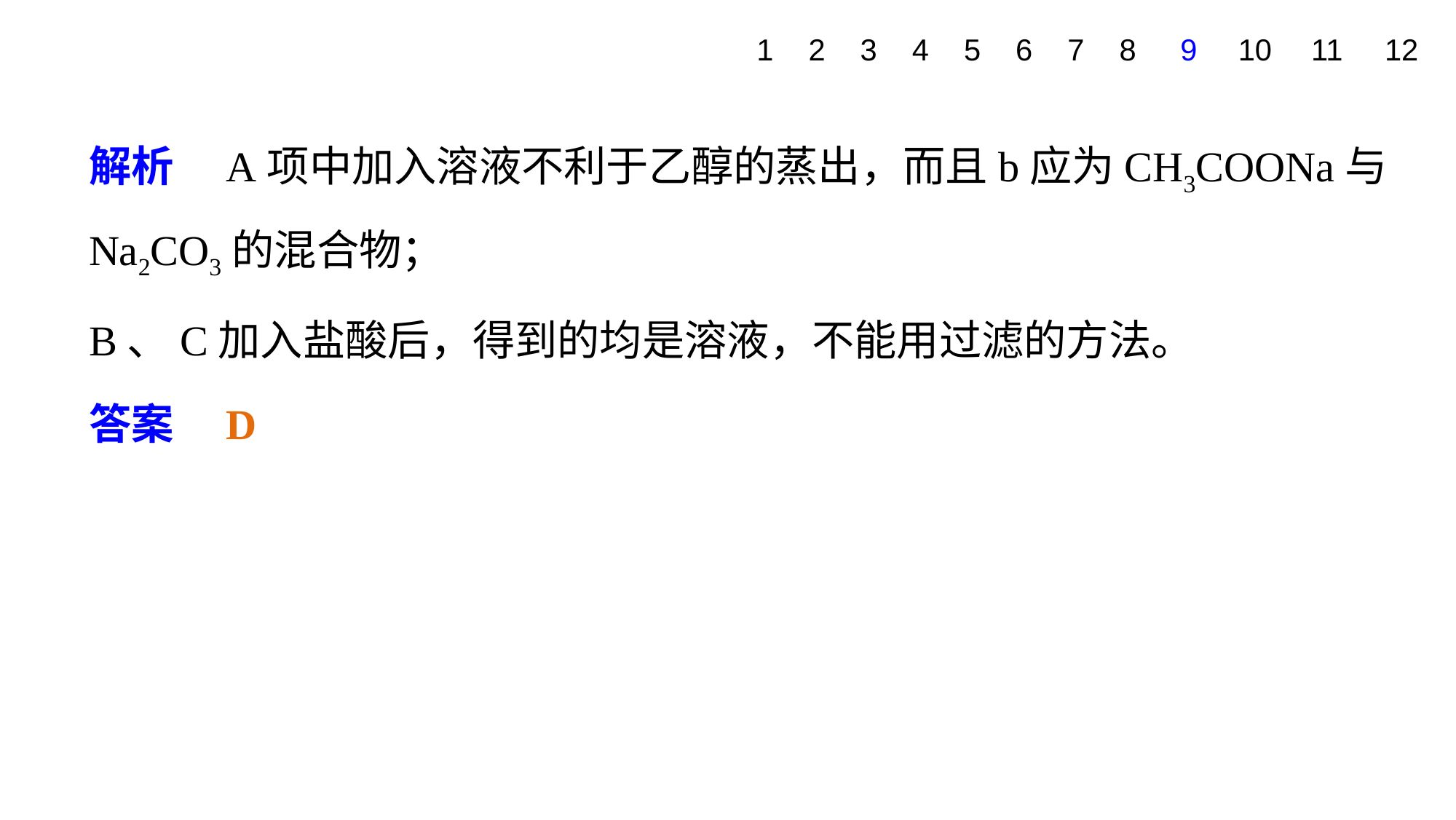

1
2
3
4
5
6
7
8
9
10
11
12
解析　A项中加入溶液不利于乙醇的蒸出，而且b应为CH3COONa与Na2CO3的混合物；
B、C加入盐酸后，得到的均是溶液，不能用过滤的方法。
答案　D